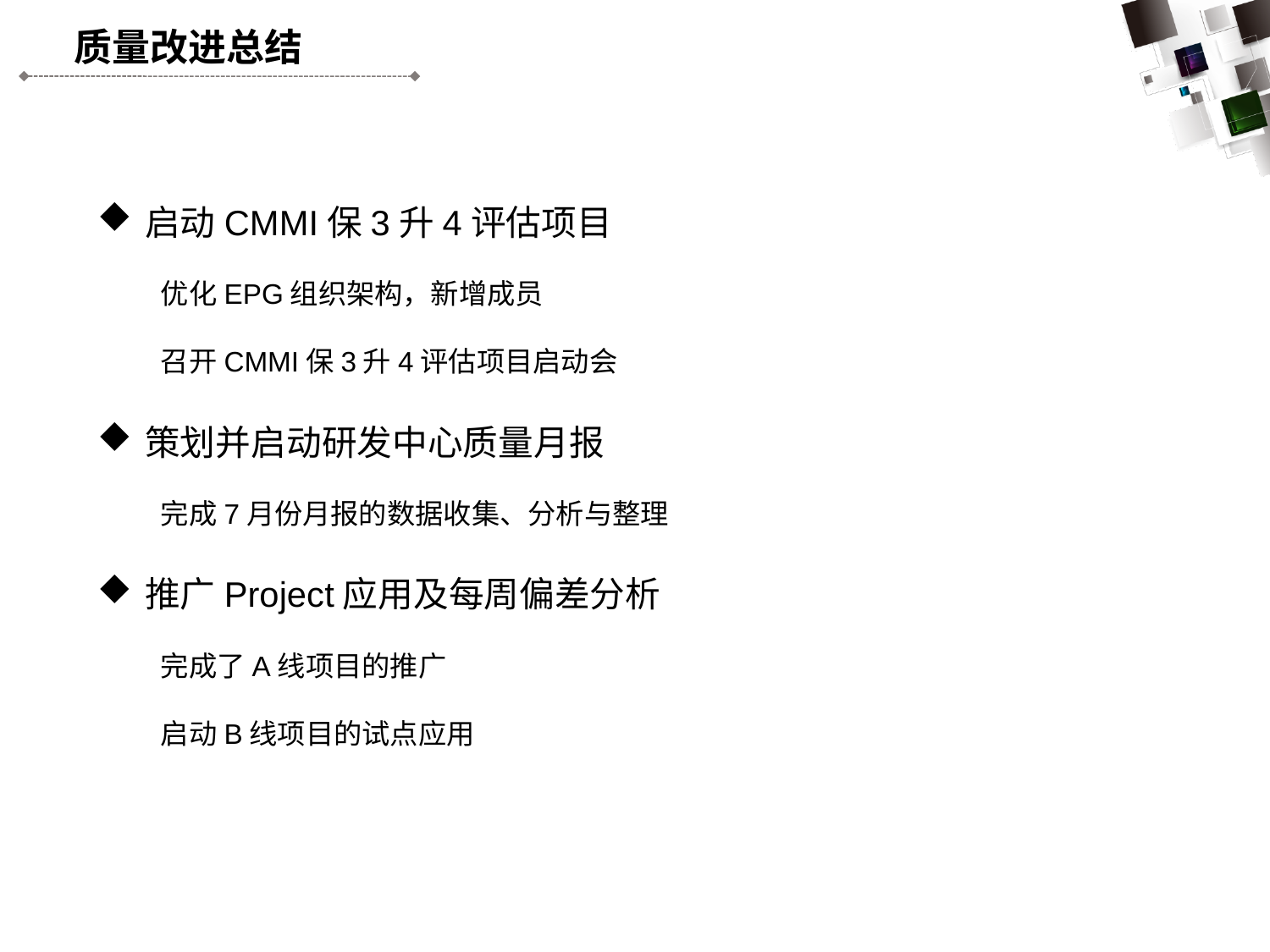

质量改进总结
启动CMMI保3升4评估项目
优化EPG组织架构，新增成员
召开CMMI保3升4评估项目启动会
策划并启动研发中心质量月报
完成7月份月报的数据收集、分析与整理
推广Project应用及每周偏差分析
完成了A线项目的推广
启动B线项目的试点应用